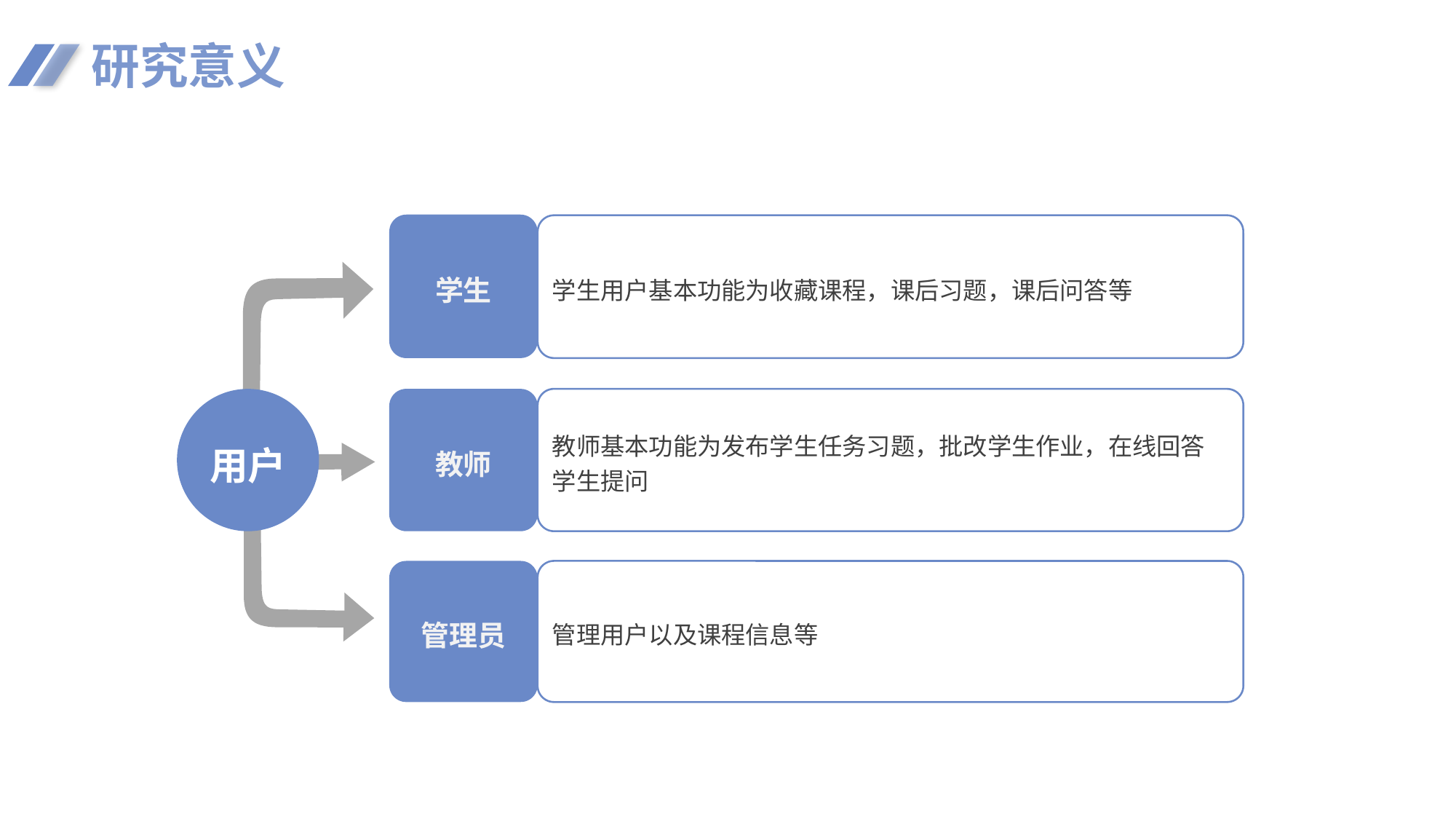

研究意义
学生
学生用户基本功能为收藏课程，课后习题，课后问答等

用户
教师
教师基本功能为发布学生任务习题，批改学生作业，在线回答学生提问

管理员
管理用户以及课程信息等